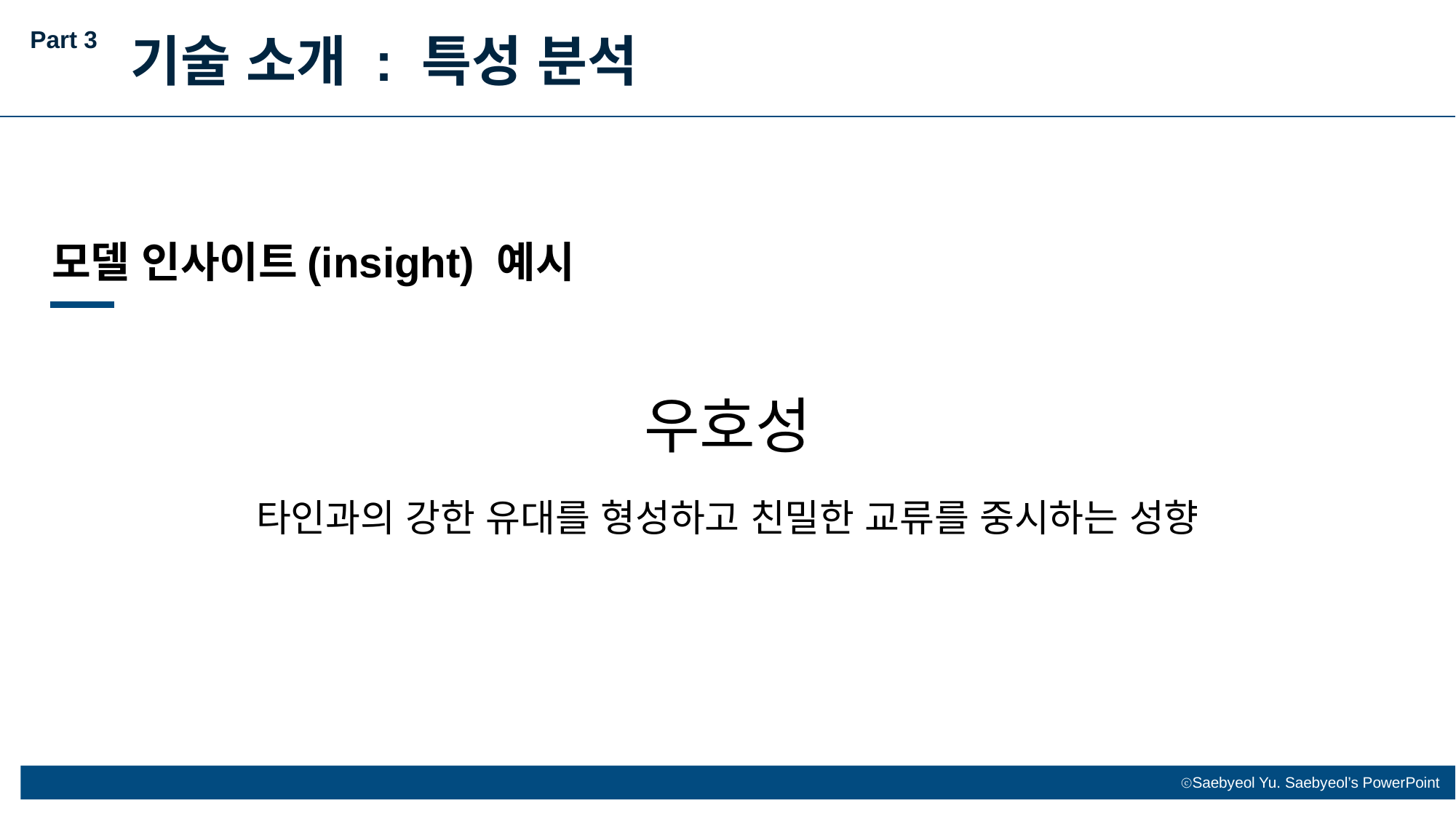

Part 3
기술 소개 : 특성 분석
모델 인사이트(insight) 예시
우호성
타인과의 강한 유대를 형성하고 친밀한 교류를 중시하는 성향